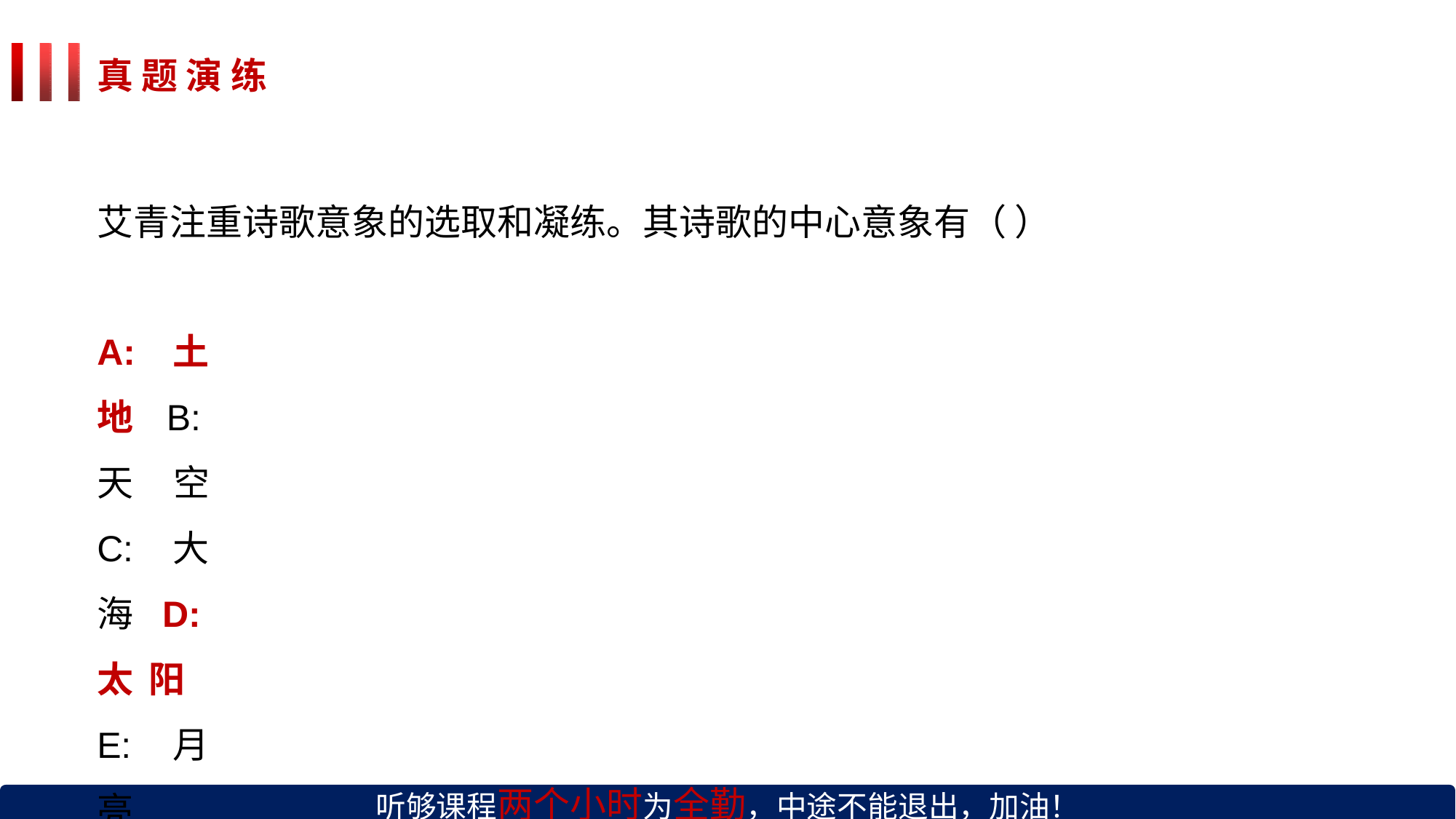

# 真 题 演 练
艾青注重诗歌意象的选取和凝练。其诗歌的中心意象有（ ）

A:土地  B:天空 C:大海 D:太阳  E:月亮
35

听够课程两个小时为全勤，中途不能退出，加油！